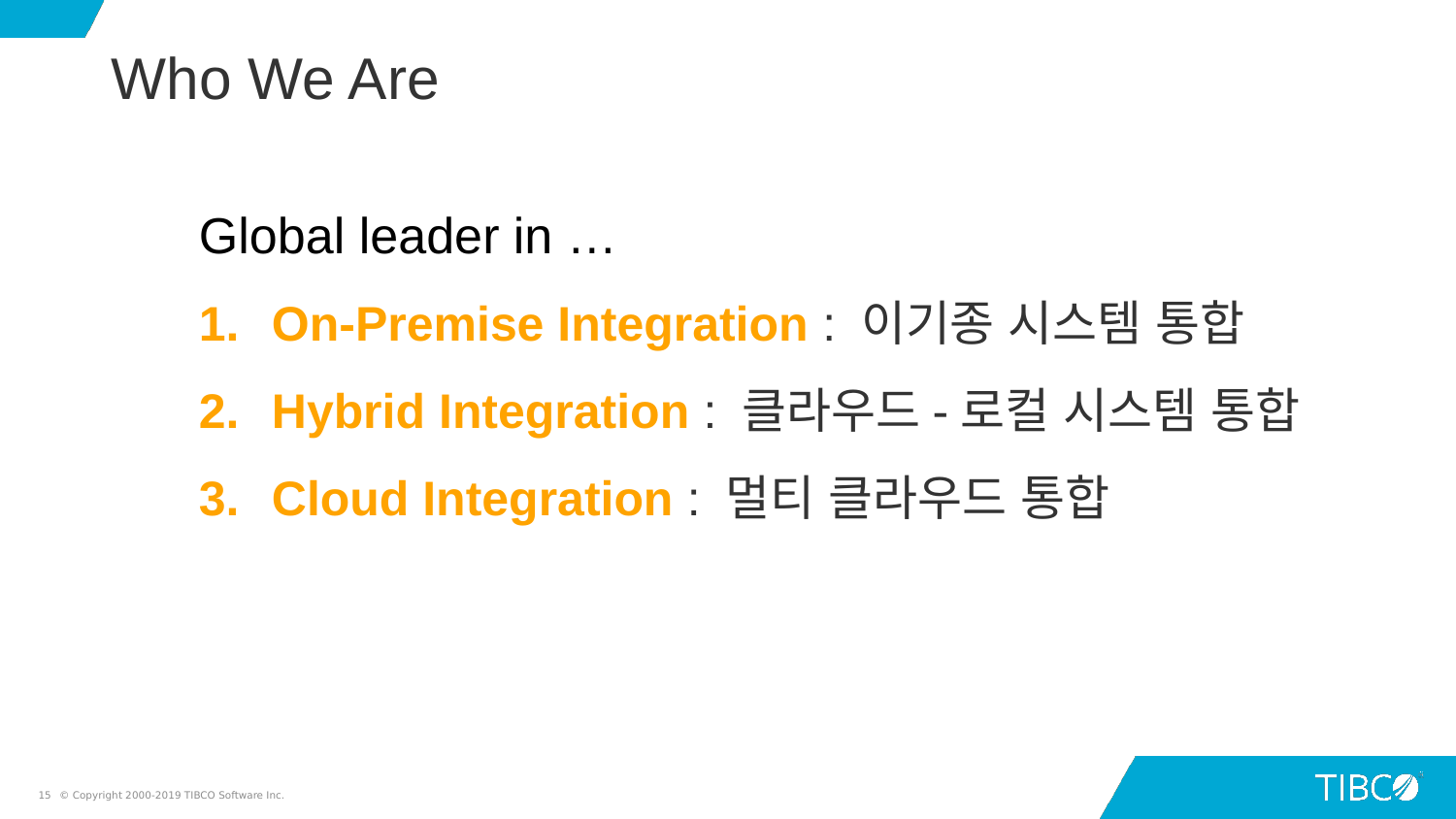

# Who We Are
Global leader in …
On-Premise Integration : 이기종 시스템 통합
Hybrid Integration : 클라우드-로컬 시스템 통합
Cloud Integration : 멀티 클라우드 통합
15
© Copyright 2000-2019 TIBCO Software Inc.